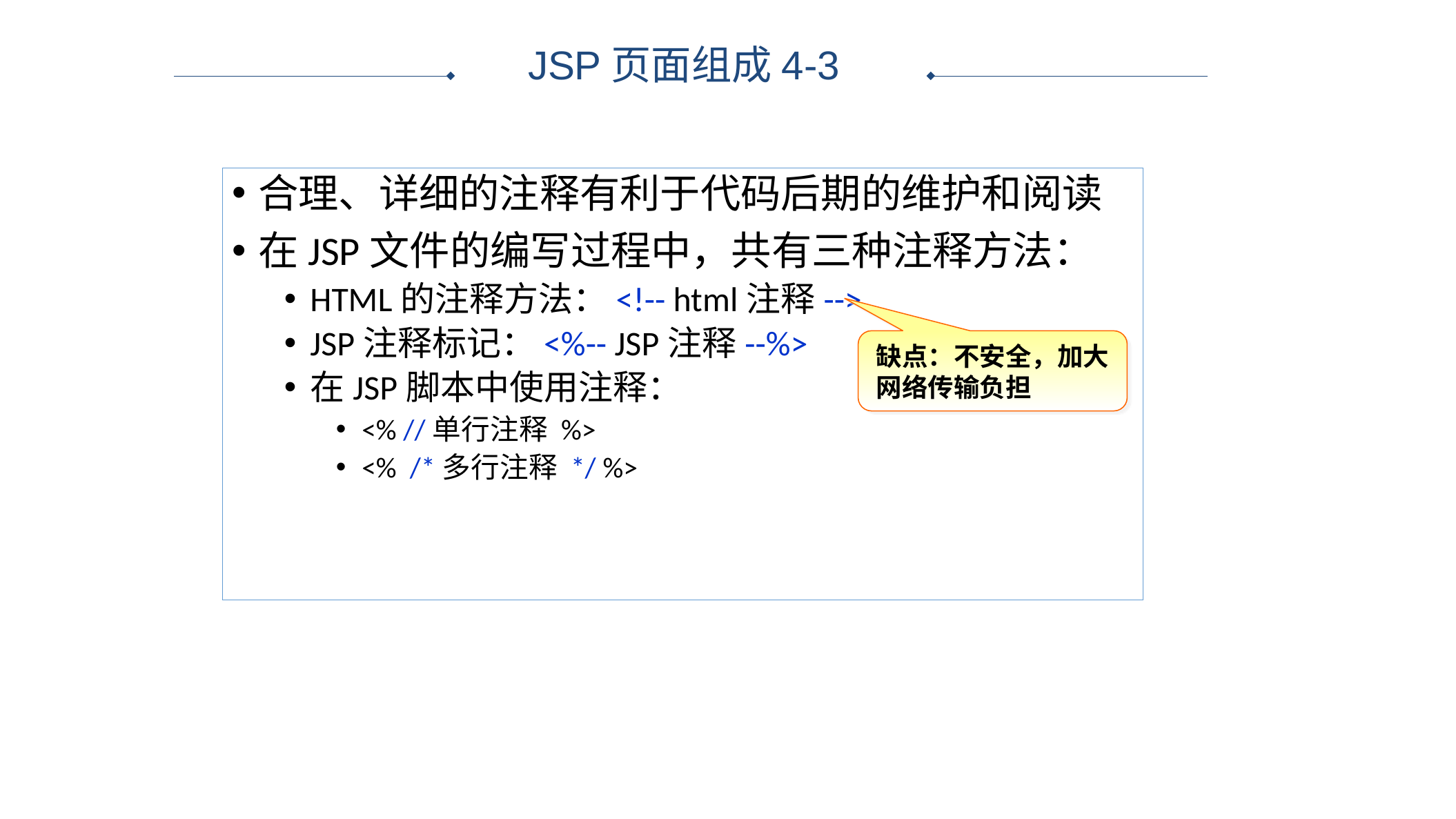

JSP页面组成4-3
合理、详细的注释有利于代码后期的维护和阅读
在JSP文件的编写过程中，共有三种注释方法：
HTML的注释方法：<!-- html注释-->
JSP注释标记：<%-- JSP注释--%>
在JSP脚本中使用注释：
<% //单行注释 %>
<%  /*多行注释 */ %>

缺点：不安全，加大网络传输负担